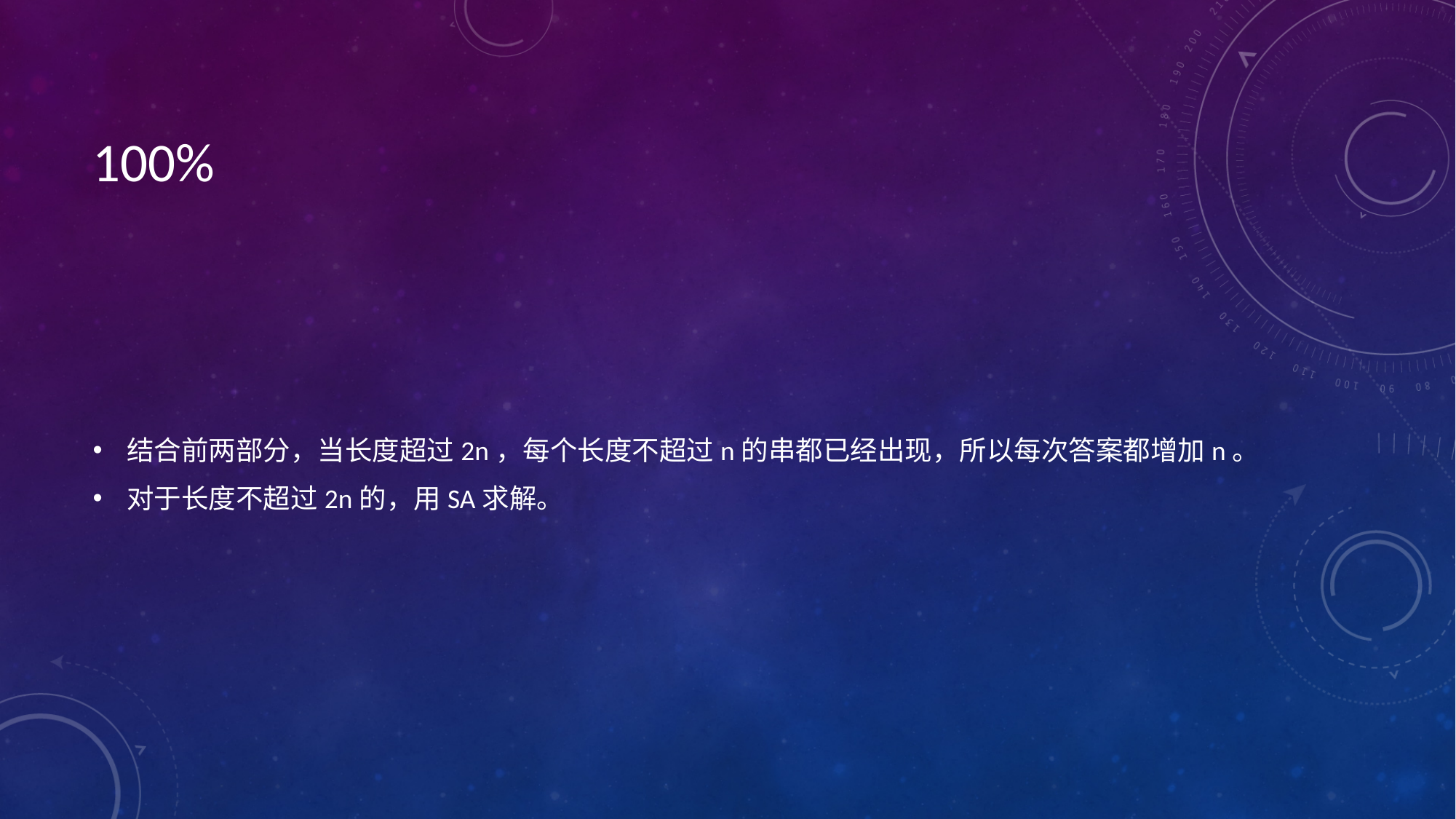

# 100%
结合前两部分，当长度超过2n，每个长度不超过n的串都已经出现，所以每次答案都增加n。
对于长度不超过2n的，用SA求解。